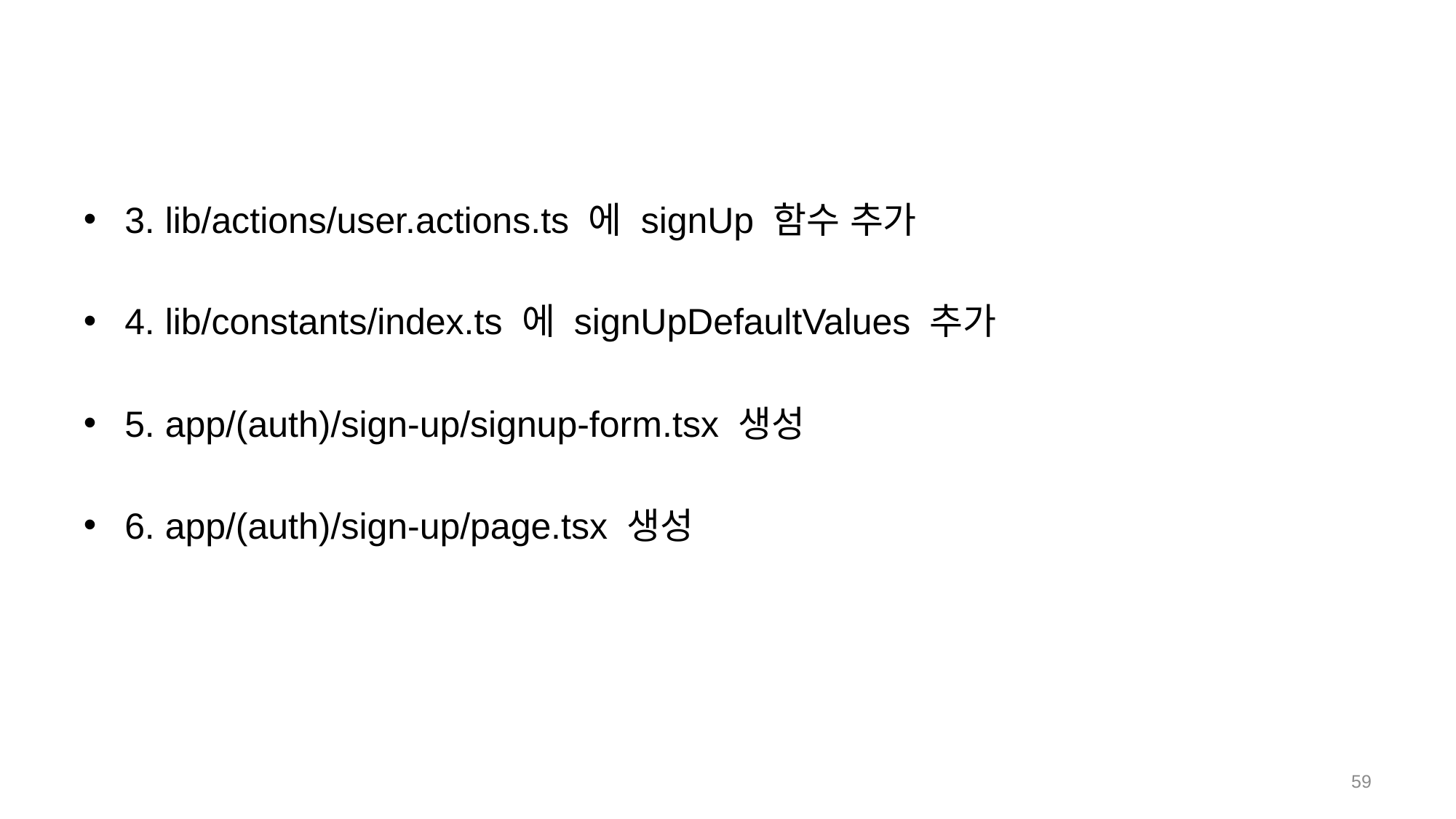

#
3. lib/actions/user.actions.ts 에 signUp 함수 추가

4. lib/constants/index.ts 에 signUpDefaultValues 추가

5. app/(auth)/sign-up/signup-form.tsx 생성

6. app/(auth)/sign-up/page.tsx 생성
59